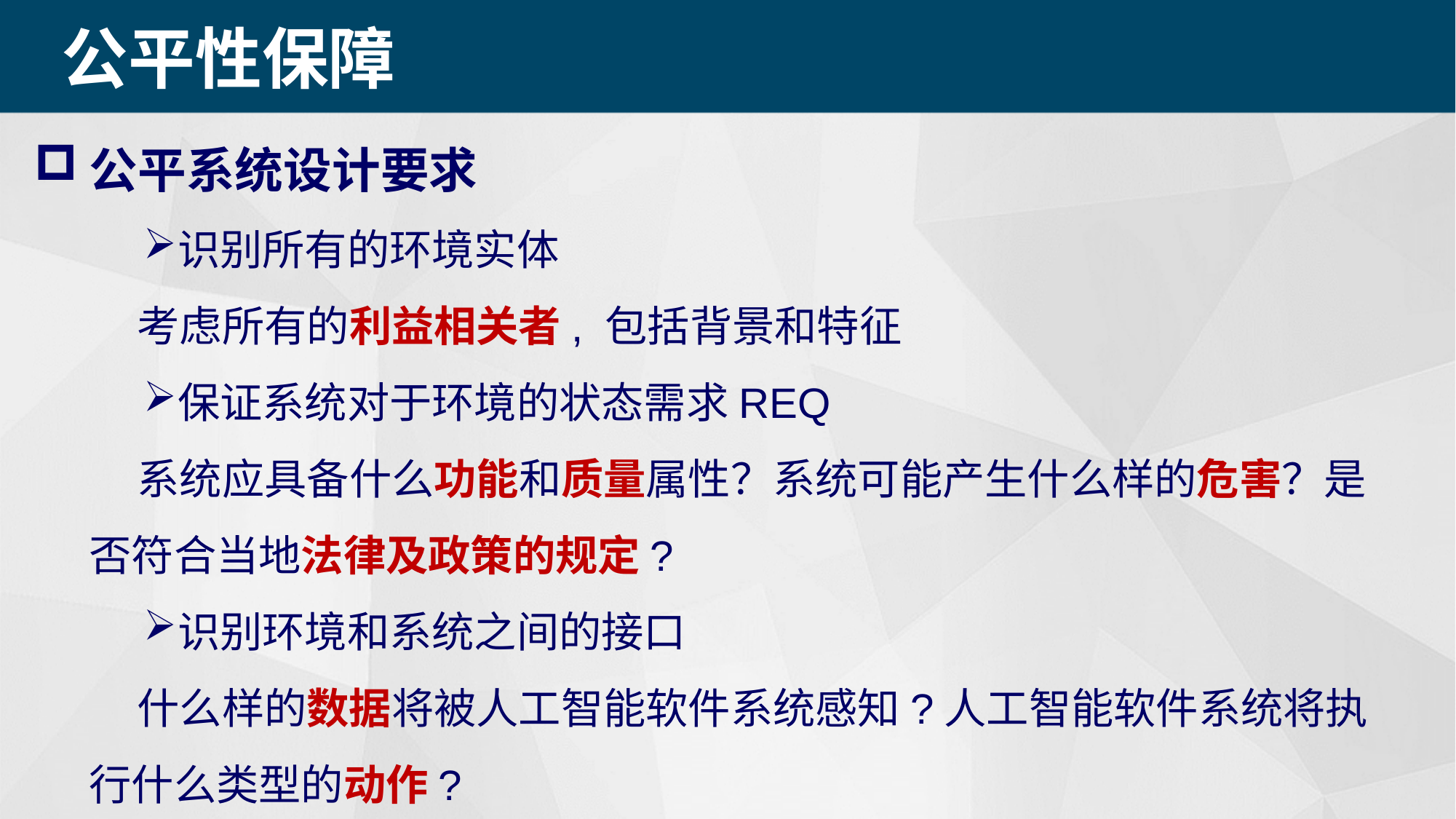

公平性保障
公平系统设计要求
识别所有的环境实体
    考虑所有的利益相关者, 包括背景和特征
保证系统对于环境的状态需求REQ
    系统应具备什么功能和质量属性？系统可能产生什么样的危害？是否符合当地法律及政策的规定?
识别环境和系统之间的接口
    什么样的数据将被人工智能软件系统感知?人工智能软件系统将执行什么类型的动作?